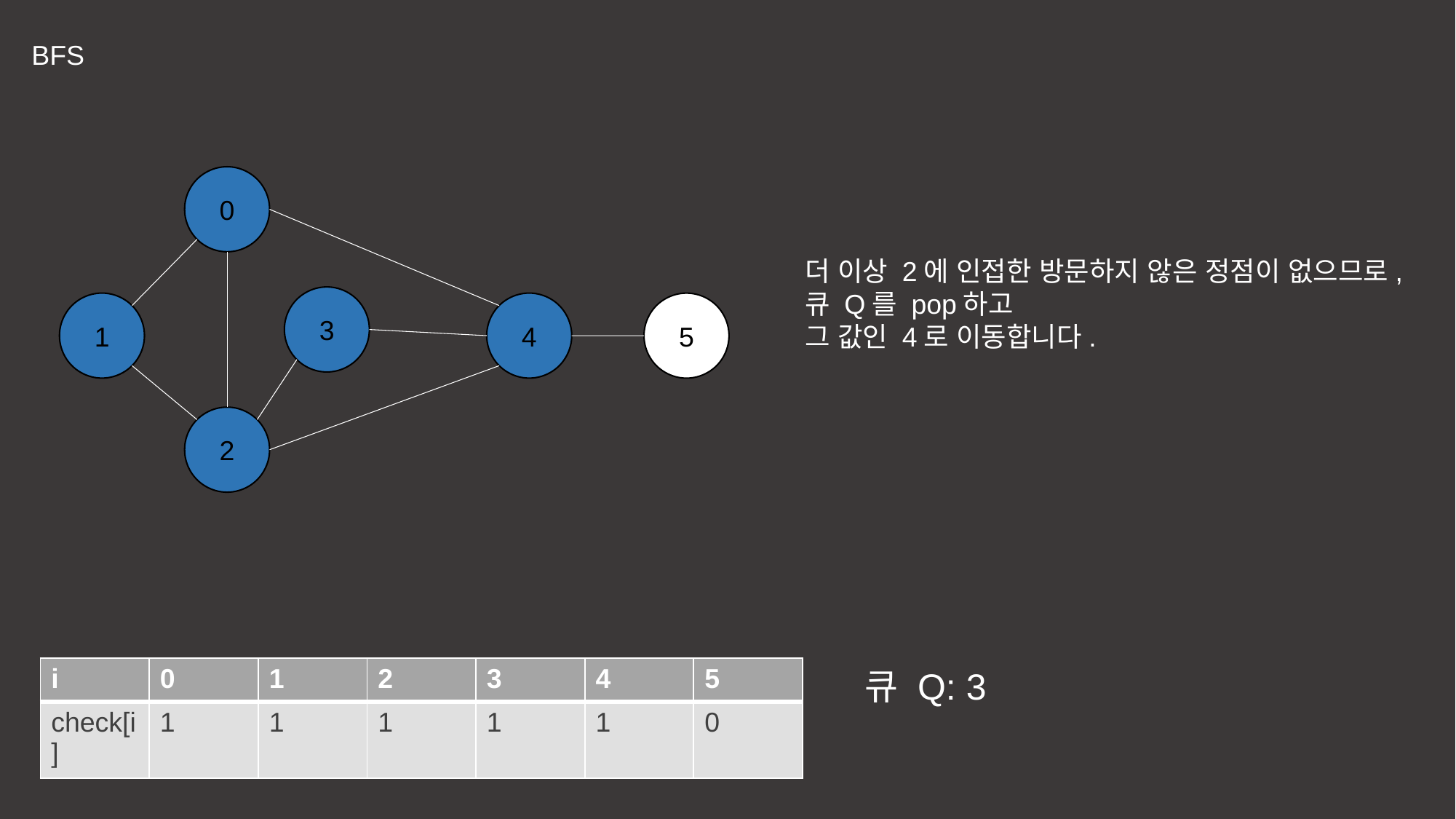

BFS
0
더 이상 2에 인접한 방문하지 않은 정점이 없으므로,
큐 Q를 pop하고
그 값인 4로 이동합니다.
3
1
4
5
2
| i | 0 | 1 | 2 | 3 | 4 | 5 |
| --- | --- | --- | --- | --- | --- | --- |
| check[i] | 1 | 1 | 1 | 1 | 1 | 0 |
큐 Q: 3